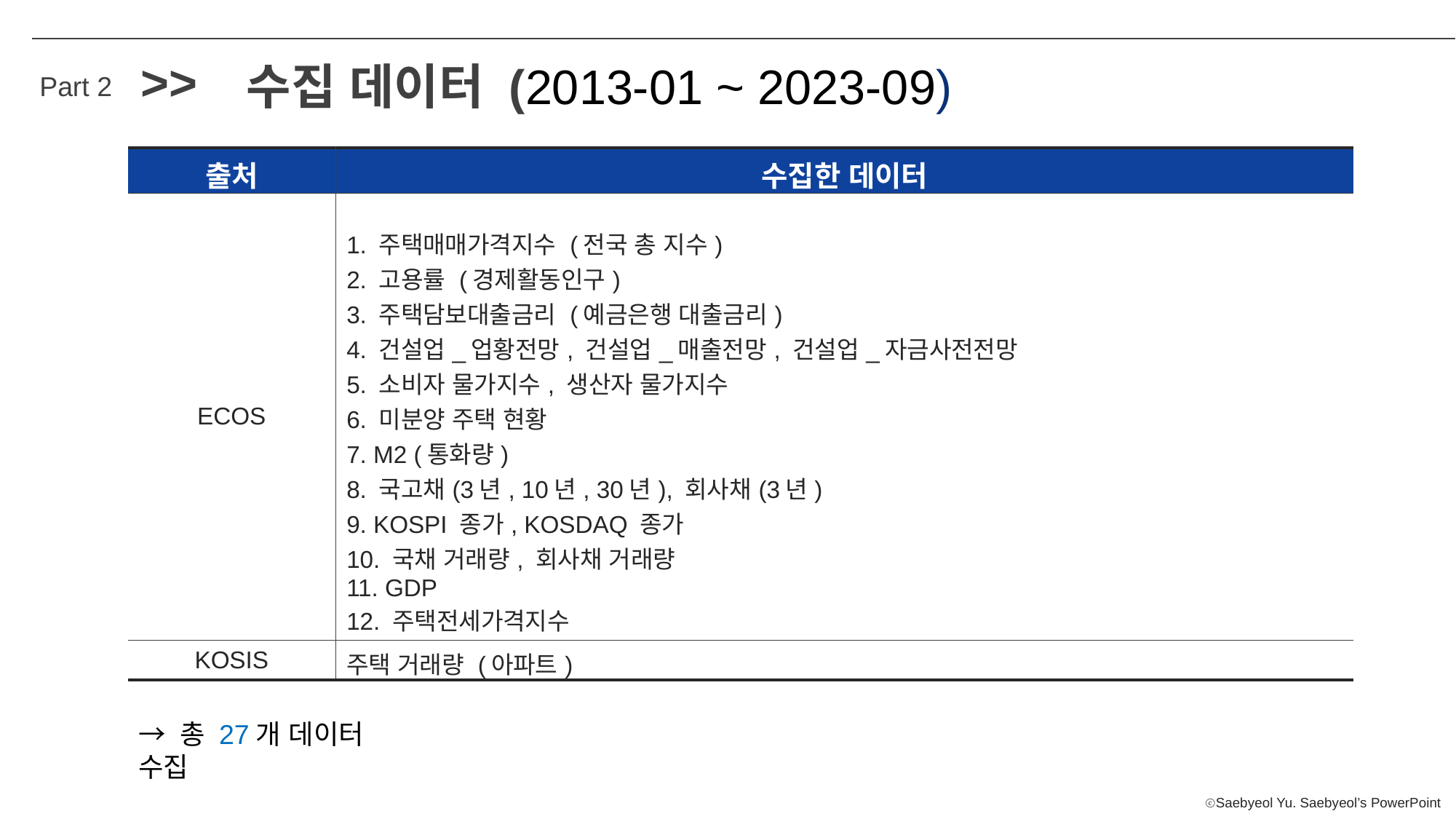

>>
수집 데이터 (2013-01 ~ 2023-09)

Part 2
| 출처 | 수집한 데이터 |
| --- | --- |
| ECOS | 1. 주택매매가격지수 (전국 총 지수) 2. 고용률 (경제활동인구) 3. 주택담보대출금리 (예금은행 대출금리) 4. 건설업\_업황전망, 건설업\_매출전망, 건설업\_자금사전전망 5. 소비자 물가지수, 생산자 물가지수 6. 미분양 주택 현황 7. M2 (통화량) 8. 국고채(3년, 10년, 30년), 회사채(3년) 9. KOSPI 종가, KOSDAQ 종가 10. 국채 거래량, 회사채 거래량 11. GDP 12. 주택전세가격지수 13. 환율 |
| KOSIS | 주택 거래량 (아파트) |
→ 총 27개 데이터 수집